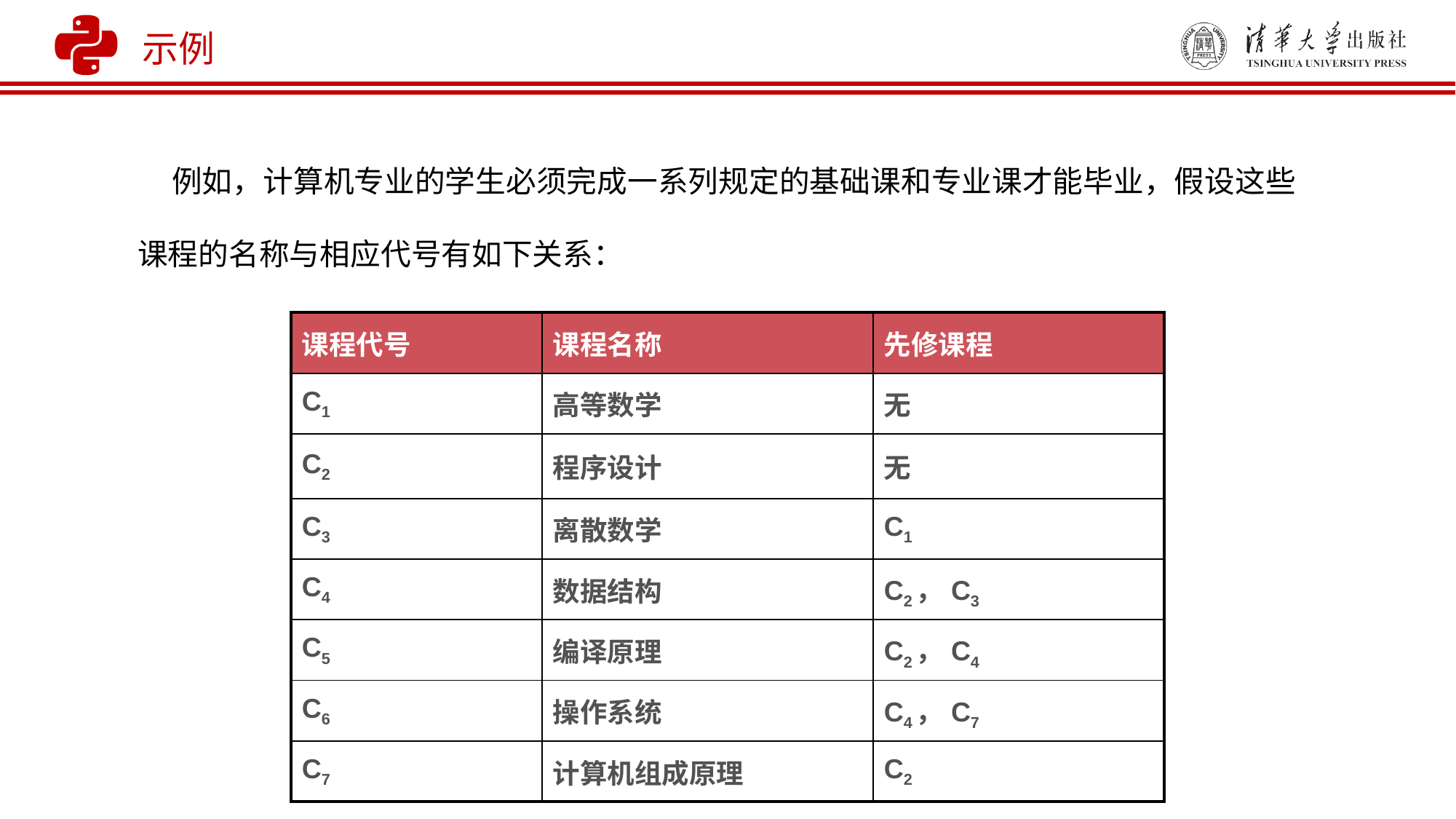

示例
    例如，计算机专业的学生必须完成一系列规定的基础课和专业课才能毕业，假设这些课程的名称与相应代号有如下关系：
| 课程代号 | 课程名称 | 先修课程 |
| --- | --- | --- |
| C1 | 高等数学 | 无 |
| C2 | 程序设计 | 无 |
| C3 | 离散数学 | C1 |
| C4 | 数据结构 | C2，C3 |
| C5 | 编译原理 | C2，C4 |
| C6 | 操作系统 | C4，C7 |
| C7 | 计算机组成原理 | C2 |